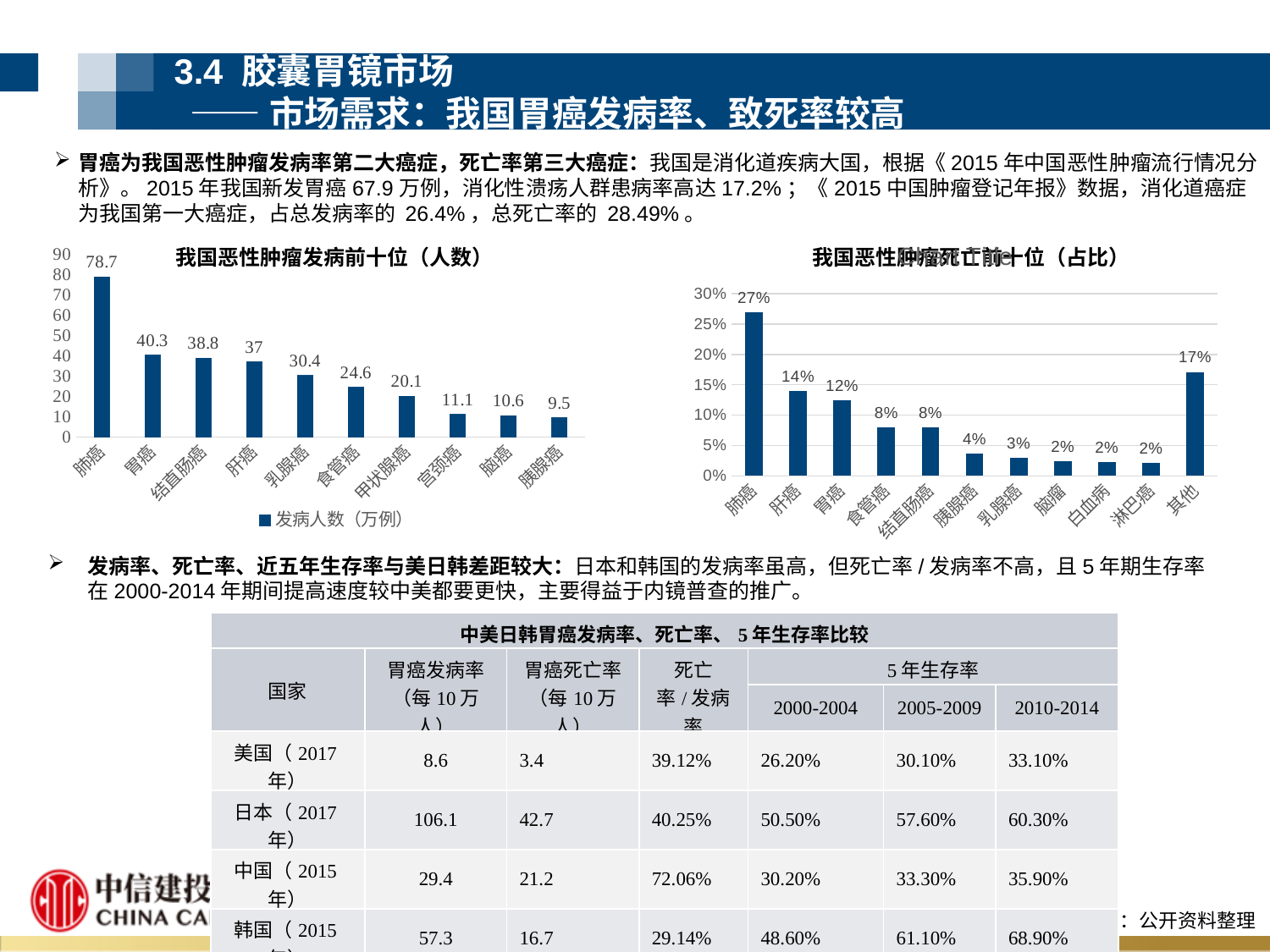

3.4 胶囊胃镜市场
  ——市场需求：我国胃癌发病率、致死率较高
胃癌为我国恶性肿瘤发病率第二大癌症，死亡率第三大癌症：我国是消化道疾病大国，根据《2015年中国恶性肿瘤流行情况分析》。2015年我国新发胃癌67.9万例，消化性溃疡人群患病率高达17.2%；《2015中国肿瘤登记年报》数据，消化道癌症为我国第一大癌症，占总发病率的 26.4%，总死亡率的 28.49%。

### Chart:

| Category |  |
|---|---|
| 肺癌 | 0.2699 |
| 肝癌 | 0.1394 |
| 胃癌 | 0.1245 |
| 食管癌 | 0.0804 |
| 结直肠癌 | 0.08 |
| 胰腺癌 | 0.0364 |
| 乳腺癌 | 0.0299 |
| 脑瘤 | 0.024 |
| 白血病 | 0.0231 |
| 淋巴癌 | 0.0214 |
| 其他 | 0.1711 |

### Chart

| Category | 发病人数（万例） |
|---|---|
| 肺癌 | 78.7 |
| 胃癌 | 40.3 |
| 结直肠癌 | 38.8 |
| 肝癌 | 37.0 |
| 乳腺癌 | 30.4 |
| 食管癌 | 24.6 |
| 甲状腺癌 | 20.1 |
| 宫颈癌 | 11.1 |
| 脑癌 | 10.6 |
| 胰腺癌 | 9.5 |
我国恶性肿瘤发病前十位（人数）
我国恶性肿瘤死亡前十位（占比）
发病率、死亡率、近五年生存率与美日韩差距较大：日本和韩国的发病率虽高，但死亡率/发病率不高，且5年期生存率在2000-2014年期间提高速度较中美都要更快，主要得益于内镜普查的推广。

| 中美日韩胃癌发病率、死亡率、5年生存率比较 |  |  |  |  |  |  |
| --- | --- | --- | --- | --- | --- | --- |
| 国家 | 胃癌发病率（每10万人） | 胃癌死亡率（每10万人） | 死亡率/发病率 | 5年生存率 |  |  |
|  |  |  |  | 2000-2004 | 2005-2009 | 2010-2014 |
| 美国（2017年） | 8.6 | 3.4 | 39.12% | 26.20% | 30.10% | 33.10% |
| 日本（2017年） | 106.1 | 42.7 | 40.25% | 50.50% | 57.60% | 60.30% |
| 中国（2015年） | 29.4 | 21.2 | 72.06% | 30.20% | 33.30% | 35.90% |
| 韩国（2015年） | 57.3 | 16.7 | 29.14% | 48.60% | 61.10% | 68.90% |
数据来源：公开资料整理